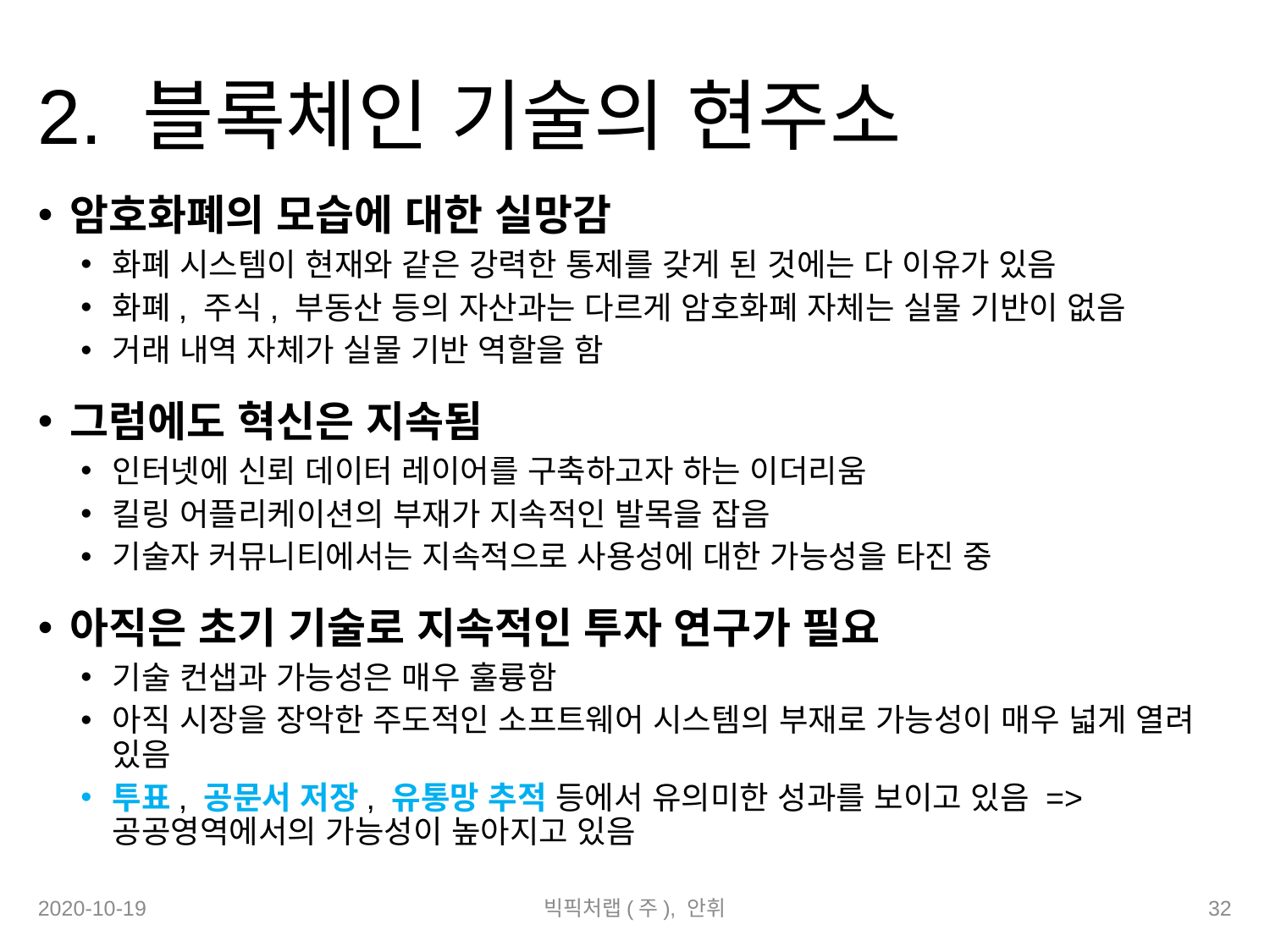

# 2. 블록체인 기술의 현주소
암호화폐의 모습에 대한 실망감
화폐 시스템이 현재와 같은 강력한 통제를 갖게 된 것에는 다 이유가 있음
화폐, 주식, 부동산 등의 자산과는 다르게 암호화폐 자체는 실물 기반이 없음
거래 내역 자체가 실물 기반 역할을 함
그럼에도 혁신은 지속됨
인터넷에 신뢰 데이터 레이어를 구축하고자 하는 이더리움
킬링 어플리케이션의 부재가 지속적인 발목을 잡음
기술자 커뮤니티에서는 지속적으로 사용성에 대한 가능성을 타진 중
아직은 초기 기술로 지속적인 투자 연구가 필요
기술 컨샙과 가능성은 매우 훌륭함
아직 시장을 장악한 주도적인 소프트웨어 시스템의 부재로 가능성이 매우 넓게 열려 있음
투표, 공문서 저장, 유통망 추적 등에서 유의미한 성과를 보이고 있음 => 공공영역에서의 가능성이 높아지고 있음
32
2020-10-19
빅픽처랩(주), 안휘